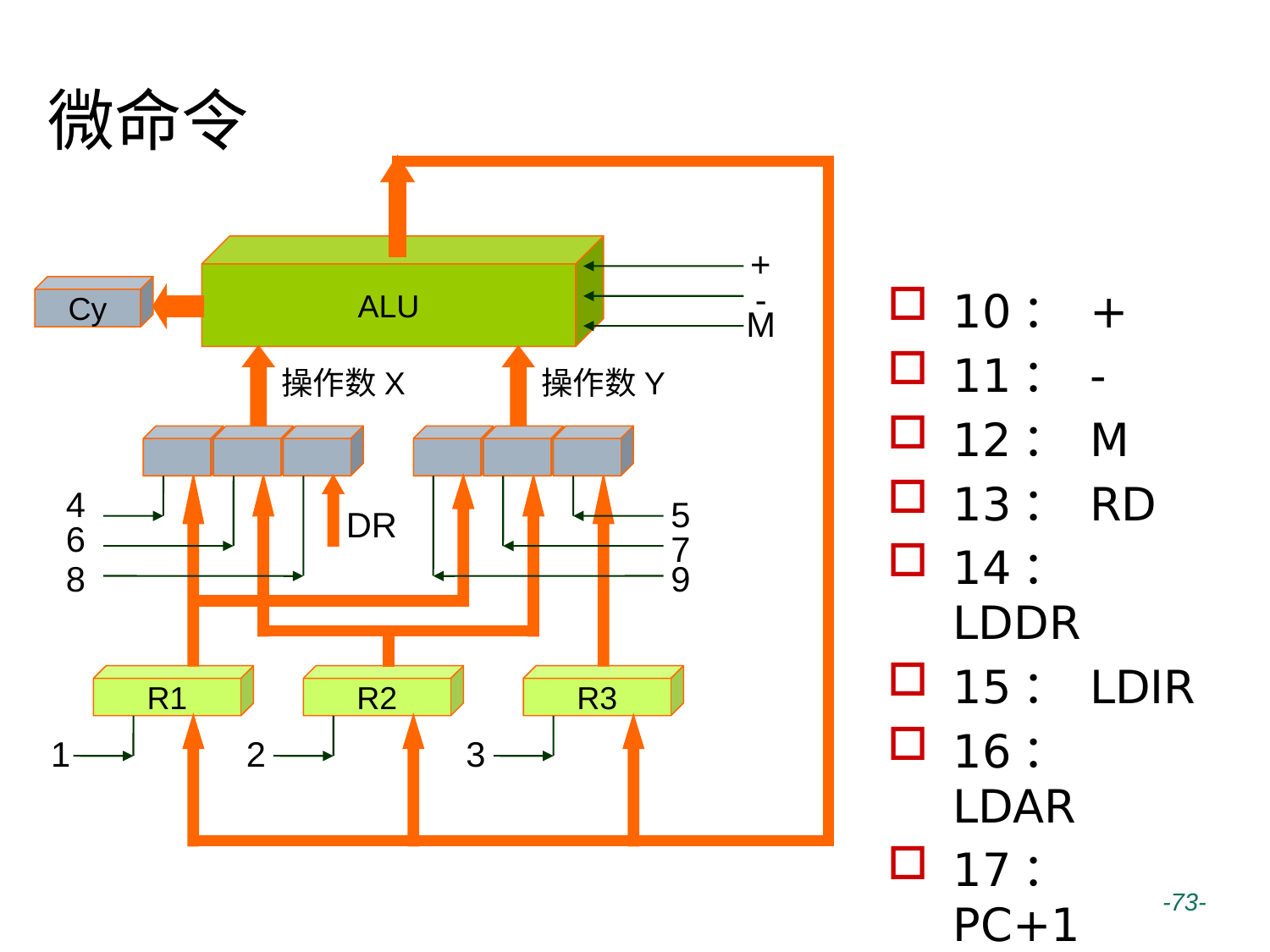

微命令

ALU
+

-
10： +
11： -
12： M
13： RD
14： LDDR
15： LDIR
16： LDAR
17： PC+1

Cy

M

操作数X
操作数Y

4

6

8

9

7

5

DR

R1
R2
R3

1

2

3

 -73-